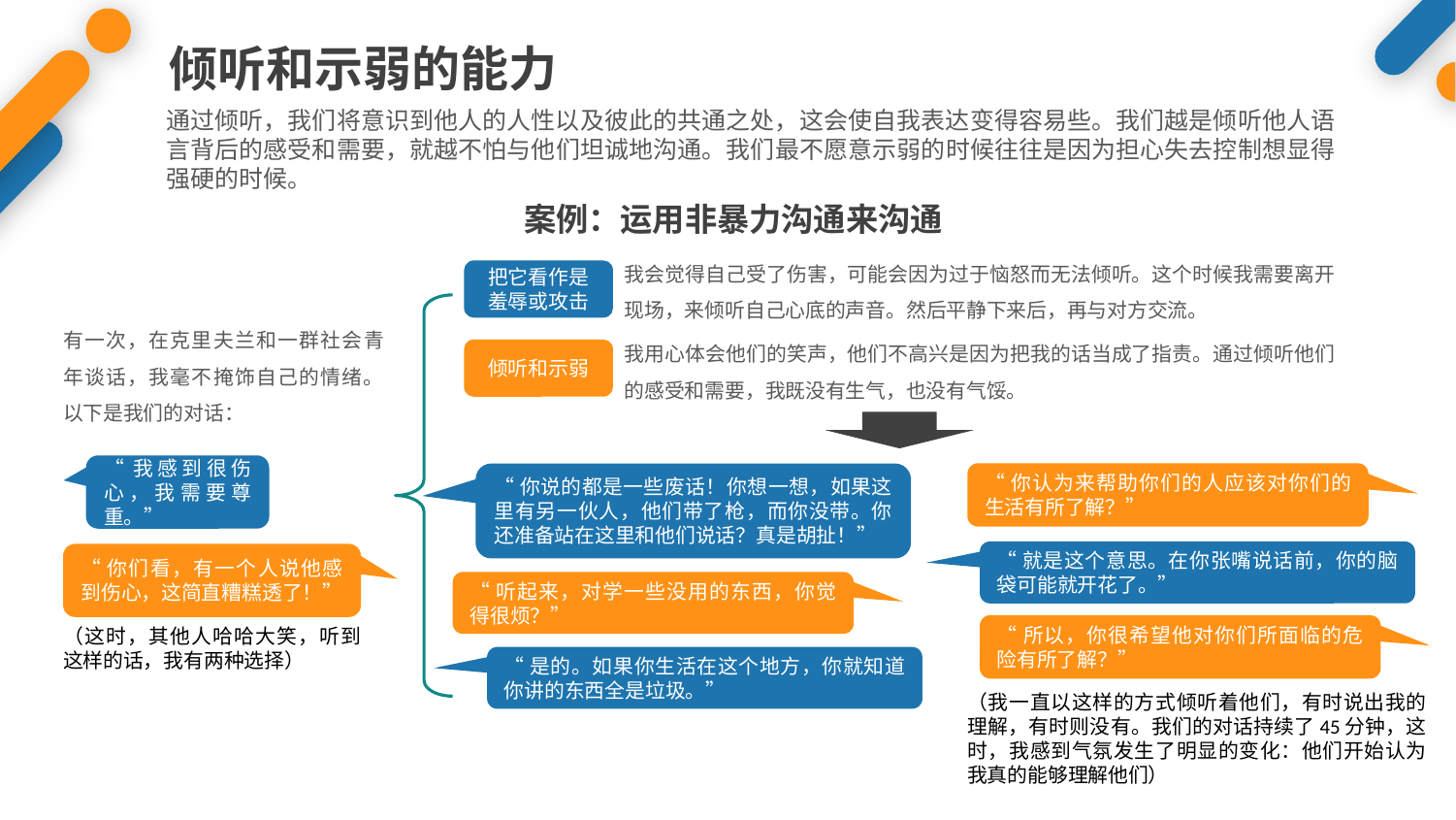

倾听和示弱的能力
通过倾听，我们将意识到他人的人性以及彼此的共通之处，这会使自我表达变得容易些。我们越是倾听他人语言背后的感受和需要，就越不怕与他们坦诚地沟通。我们最不愿意示弱的时候往往是因为担心失去控制想显得强硬的时候。
案例：运用非暴力沟通来沟通
我会觉得自己受了伤害，可能会因为过于恼怒而无法倾听。这个时候我需要离开现场，来倾听自己心底的声音。然后平静下来后，再与对方交流。
把它看作是羞辱或攻击

有一次，在克里夫兰和一群社会青年谈话，我毫不掩饰自己的情绪。以下是我们的对话：
我用心体会他们的笑声，他们不高兴是因为把我的话当成了指责。通过倾听他们的感受和需要，我既没有生气，也没有气馁。
倾听和示弱

“我感到很伤心，我需要尊重。”
“你们看，有一个人说他感到伤心，这简直糟糕透了！”
（这时，其他人哈哈大笑，听到这样的话，我有两种选择）
“你认为来帮助你们的人应该对你们的生活有所了解？”
“你说的都是一些废话！你想一想，如果这里有另一伙人，他们带了枪，而你没带。你还准备站在这里和他们说话？真是胡扯！”
“就是这个意思。在你张嘴说话前，你的脑袋可能就开花了。”
“听起来，对学一些没用的东西，你觉得很烦？”
“所以，你很希望他对你们所面临的危险有所了解？”
“是的。如果你生活在这个地方，你就知道你讲的东西全是垃圾。”
（我一直以这样的方式倾听着他们，有时说出我的理解，有时则没有。我们的对话持续了45分钟，这时，我感到气氛发生了明显的变化：他们开始认为我真的能够理解他们）